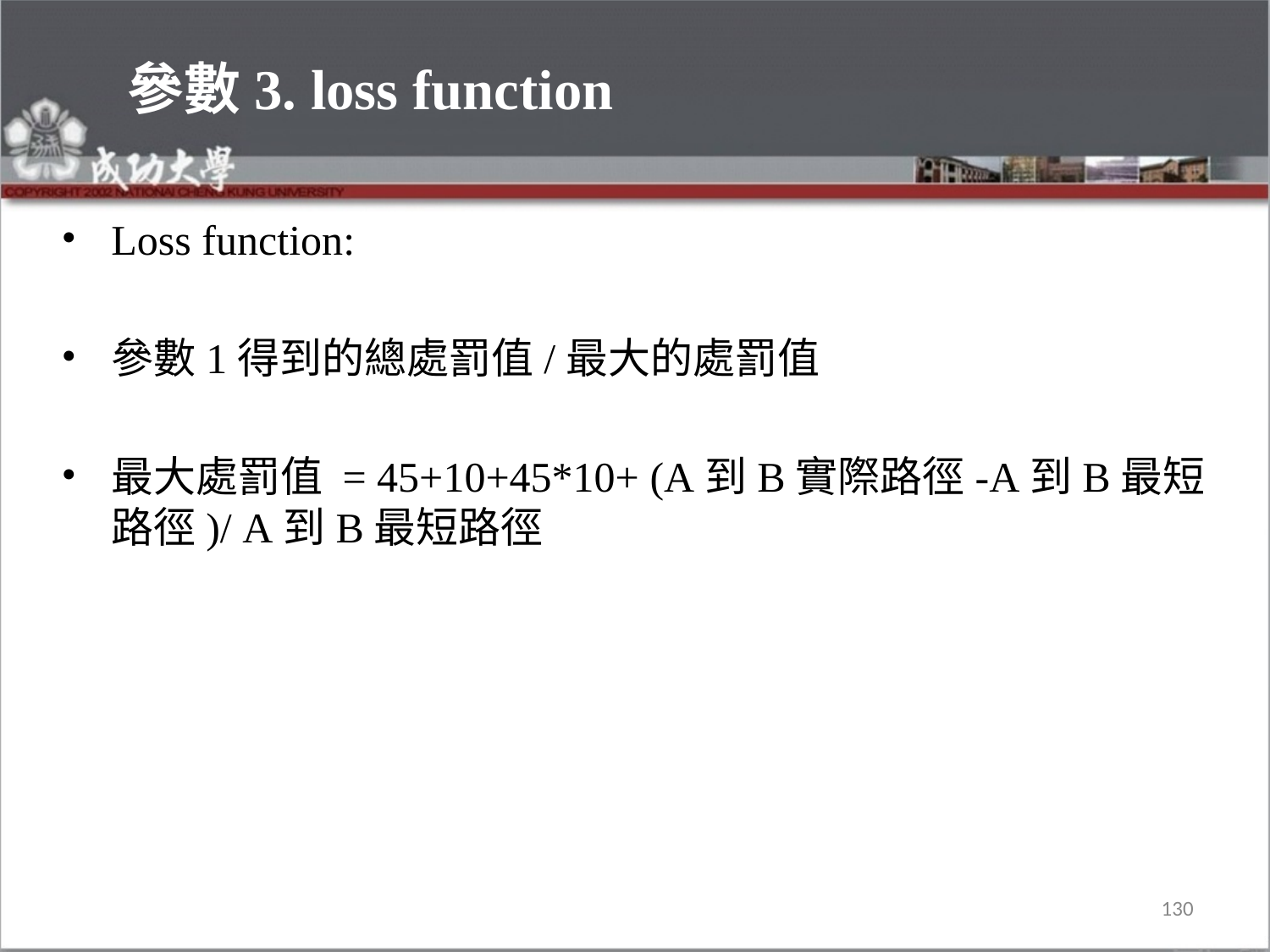

# 參數3. loss function
Loss function:

參數1得到的總處罰值/最大的處罰值

最大處罰值 = 45+10+45*10+ (A到B實際路徑-A到B最短路徑)/ A到B最短路徑
130